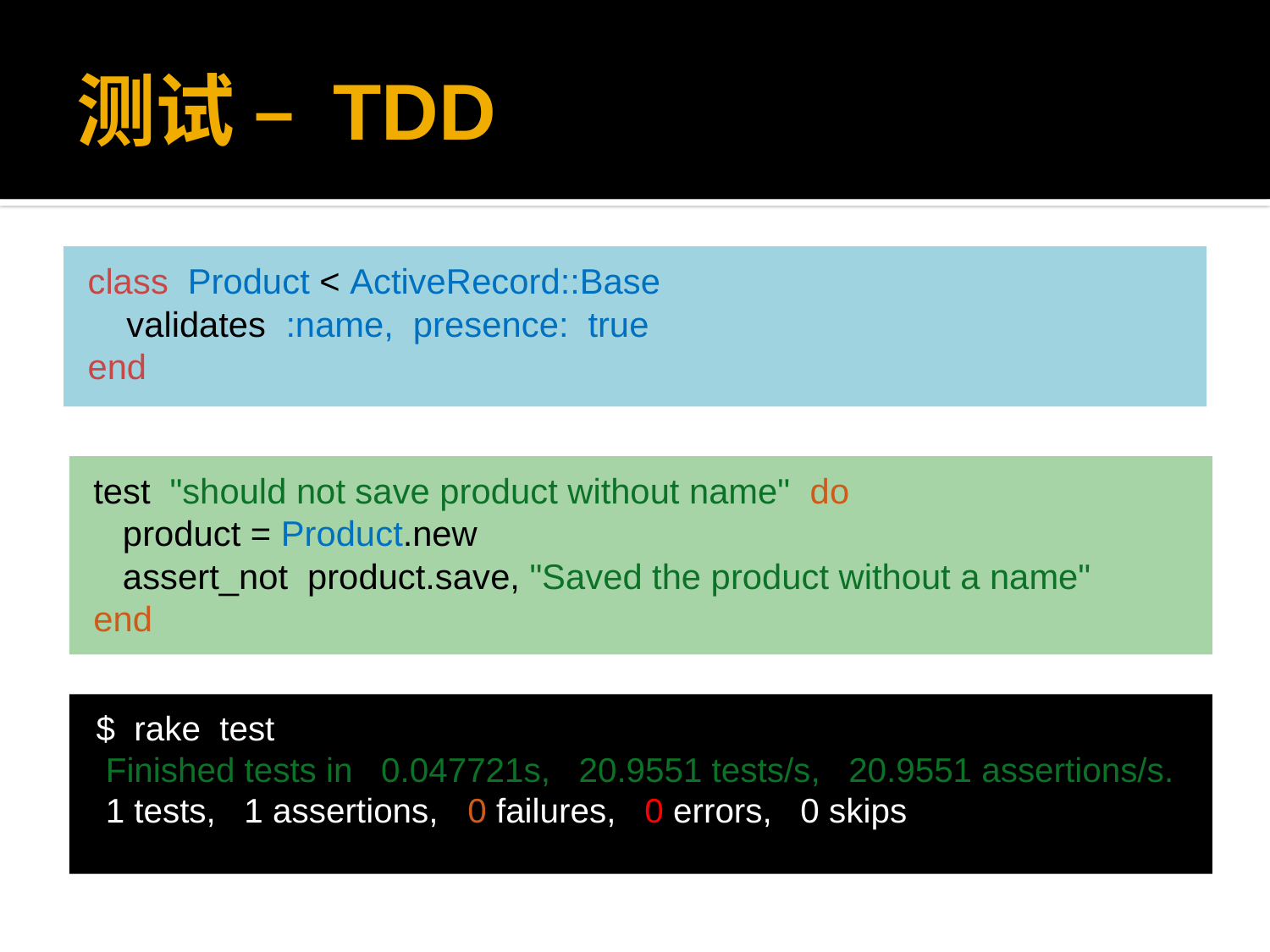

# 测试 – TDD
class  Product < ActiveRecord::Base
    validates  :name,  presence:  true
end
test  "should not save product without name"  do
   product = Product.new
   assert_not  product.save, "Saved the product without a name"
end
  $  rake  test
   Finished tests in   0.047721s,   20.9551 tests/s,   20.9551 assertions/s.
   1 tests,   1 assertions,   0 failures,   0 errors,   0 skips